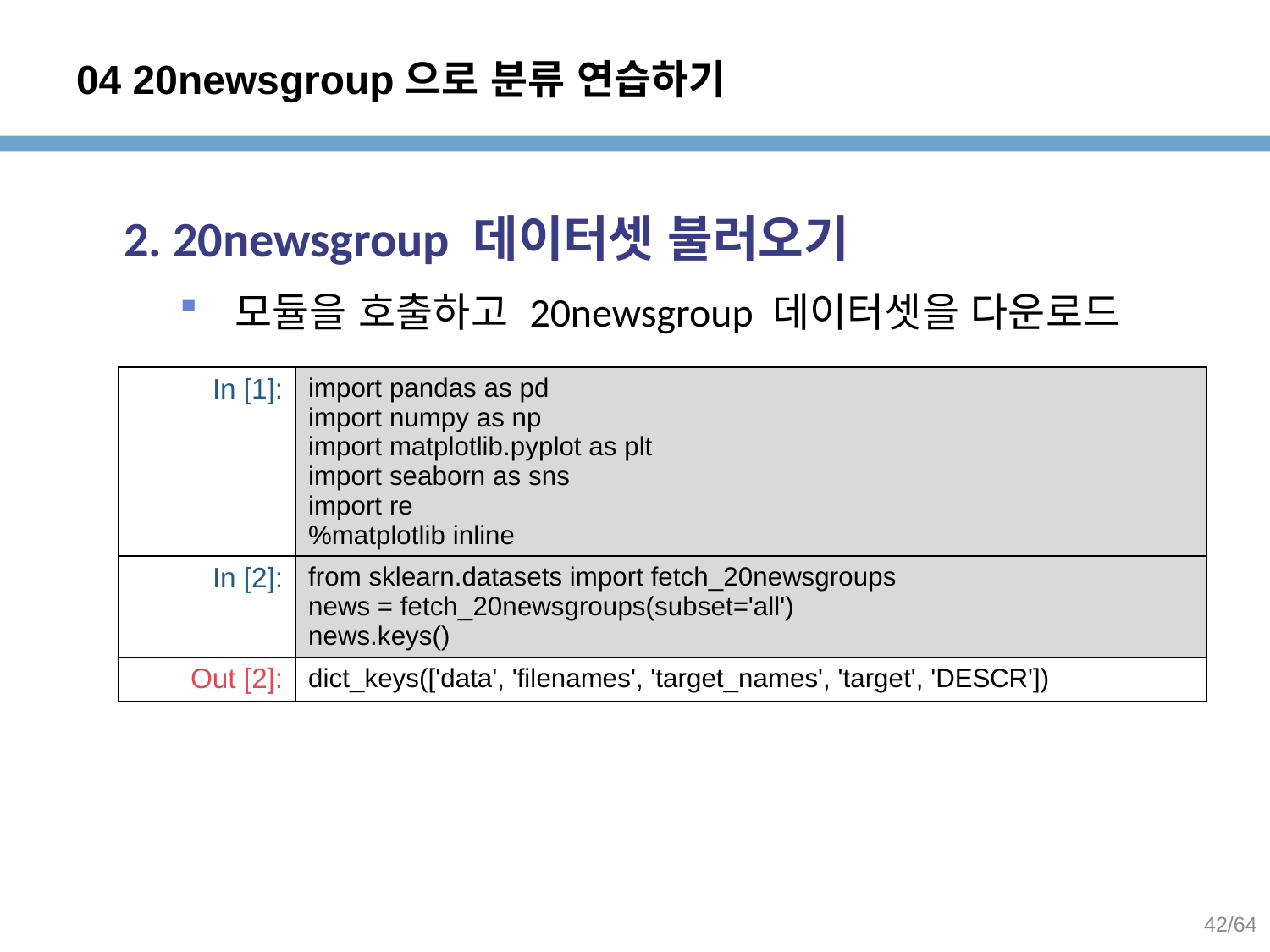

# 04 20newsgroup으로 분류 연습하기
2. 20newsgroup 데이터셋 불러오기
모듈을 호출하고 20newsgroup 데이터셋을 다운로드

| In [1]: | import pandas as pd import numpy as np import matplotlib.pyplot as plt import seaborn as sns import re %matplotlib inline |
| --- | --- |
| In [2]: | from sklearn.datasets import fetch\_20newsgroups news = fetch\_20newsgroups(subset='all') news.keys() |
| Out [2]: | dict\_keys(['data', 'filenames', 'target\_names', 'target', 'DESCR']) |
42/64